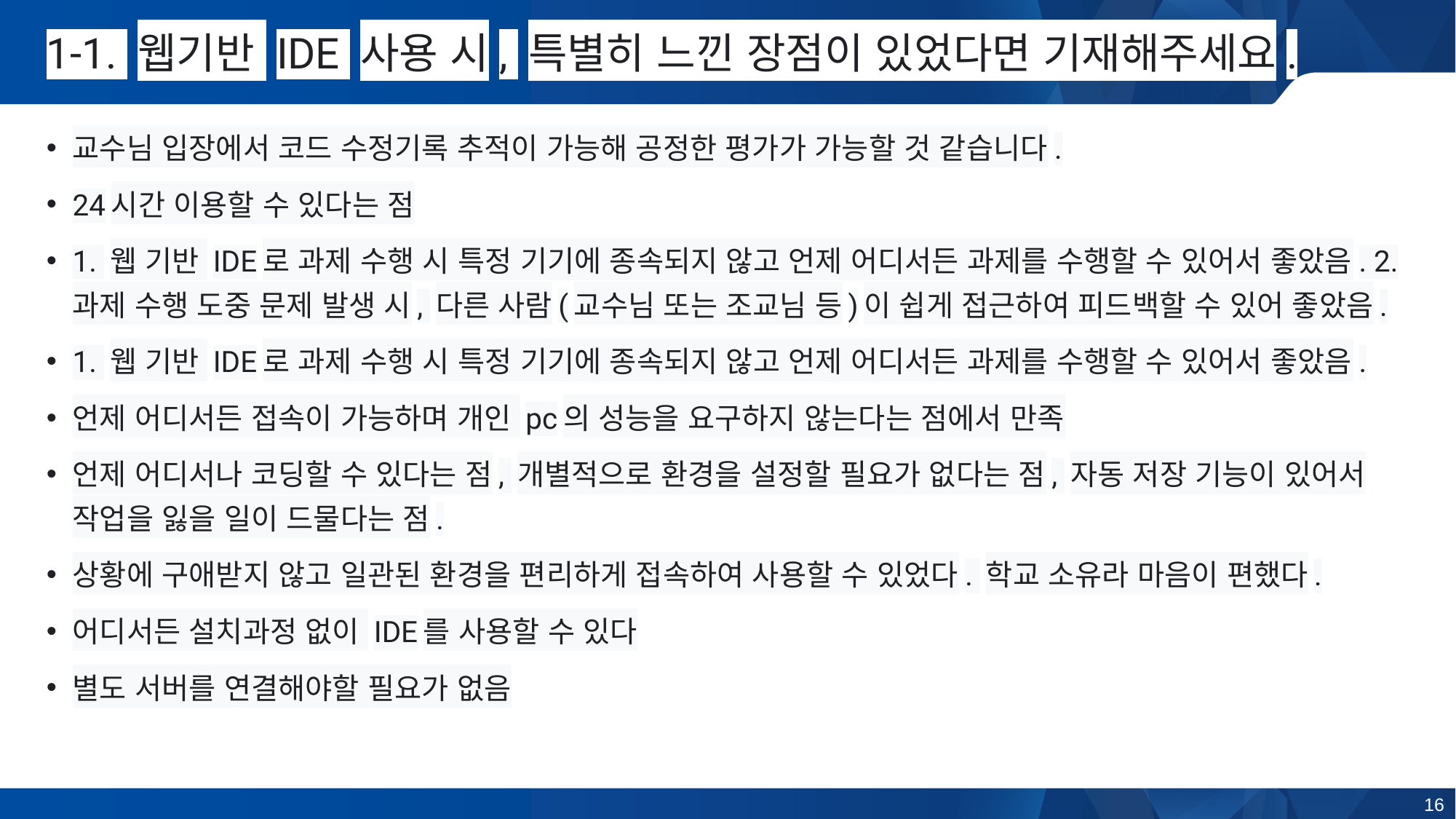

# 1-1. 웹기반 IDE 사용 시, 특별히 느낀 장점이 있었다면 기재해주세요.
교수님 입장에서 코드 수정기록 추적이 가능해 공정한 평가가 가능할 것 같습니다.
24시간 이용할 수 있다는 점
1. 웹 기반 IDE로 과제 수행 시 특정 기기에 종속되지 않고 언제 어디서든 과제를 수행할 수 있어서 좋았음. 2. 과제 수행 도중 문제 발생 시, 다른 사람(교수님 또는 조교님 등)이 쉽게 접근하여 피드백할 수 있어 좋았음.
1. 웹 기반 IDE로 과제 수행 시 특정 기기에 종속되지 않고 언제 어디서든 과제를 수행할 수 있어서 좋았음.
언제 어디서든 접속이 가능하며 개인 pc의 성능을 요구하지 않는다는 점에서 만족
언제 어디서나 코딩할 수 있다는 점, 개별적으로 환경을 설정할 필요가 없다는 점, 자동 저장 기능이 있어서 작업을 잃을 일이 드물다는 점.
상황에 구애받지 않고 일관된 환경을 편리하게 접속하여 사용할 수 있었다. 학교 소유라 마음이 편했다.
어디서든 설치과정 없이 IDE를 사용할 수 있다
별도 서버를 연결해야할 필요가 없음

16